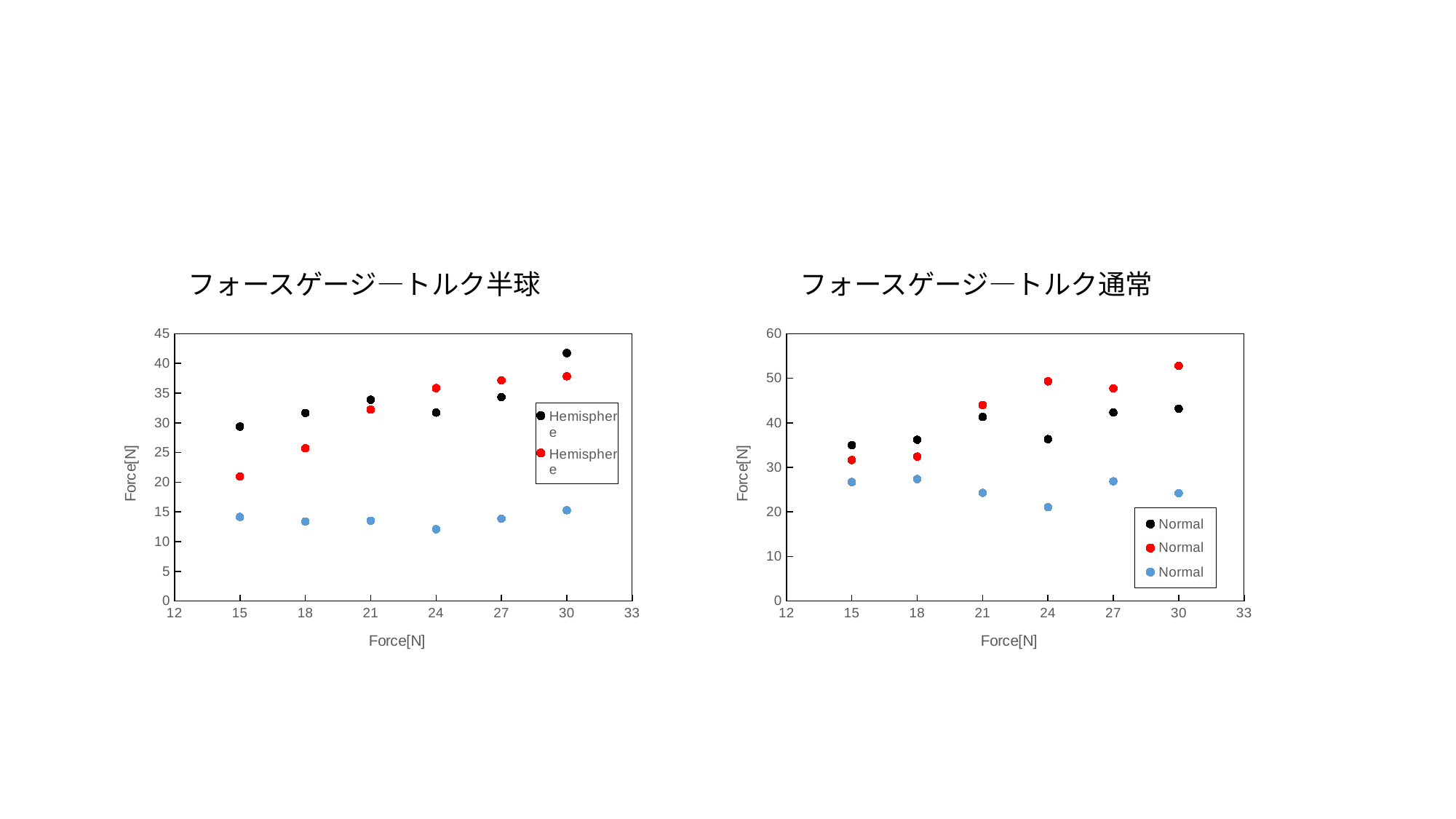

フォースゲージ―トルク半球
フォースゲージ―トルク通常

### Chart

| Category | Hemisphere | Hemisphere | Hemisphere |
|---|---|---|---|

### Chart

| Category | Normal | Normal | Normal |
|---|---|---|---|